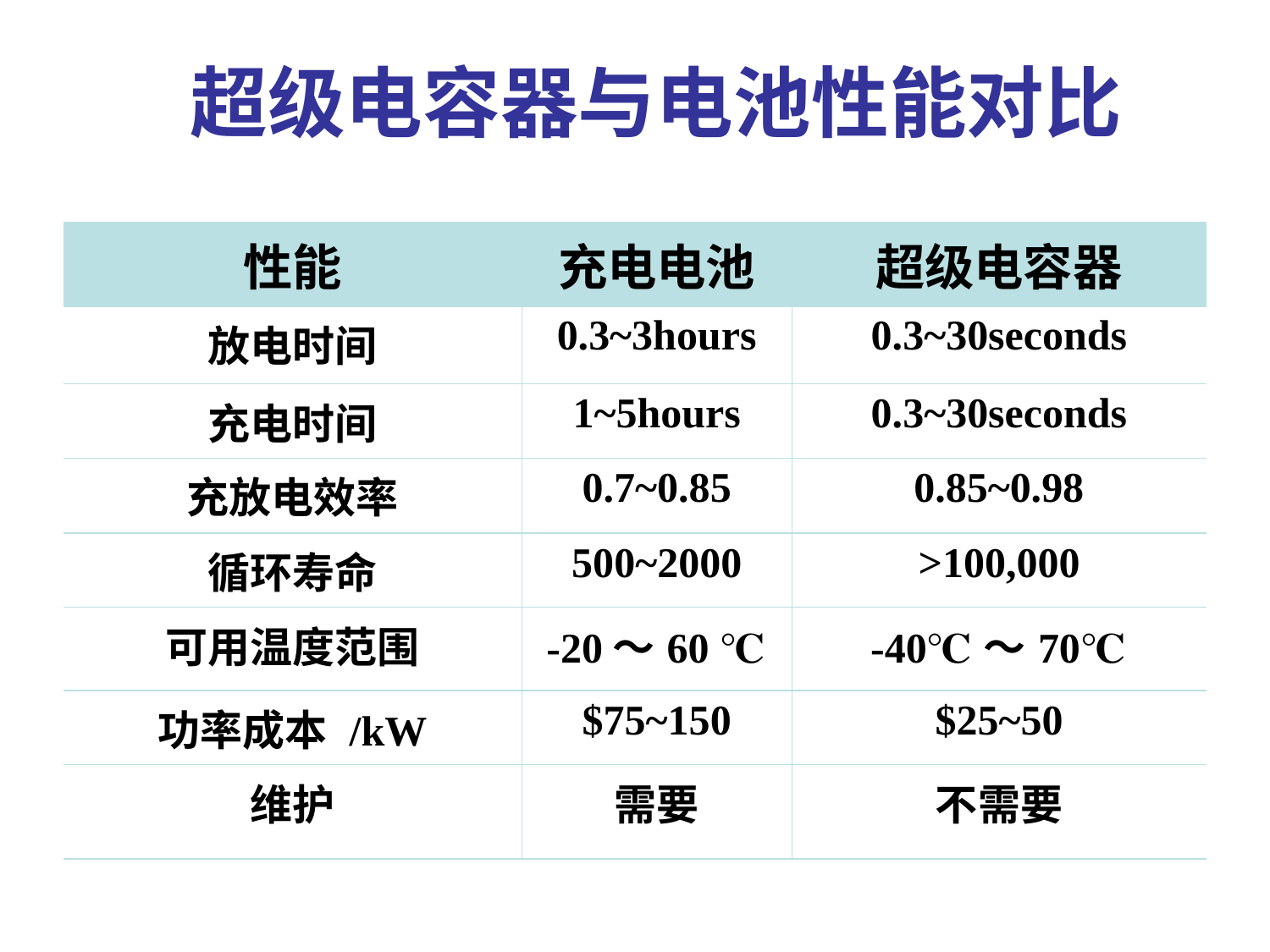

# 超级电容器与电池性能对比
| 性能 | 充电电池 | 超级电容器 |
| --- | --- | --- |
| 放电时间 | 0.3~3hours | 0.3~30seconds |
| 充电时间 | 1~5hours | 0.3~30seconds |
| 充放电效率 | 0.7~0.85 | 0.85~0.98 |
| 循环寿命 | 500~2000 | >100,000 |
| 可用温度范围 | -20～60 ℃ | -40℃～70℃ |
| 功率成本 /kW | $75~150 | $25~50 |
| 维护 | 需要 | 不需要 |